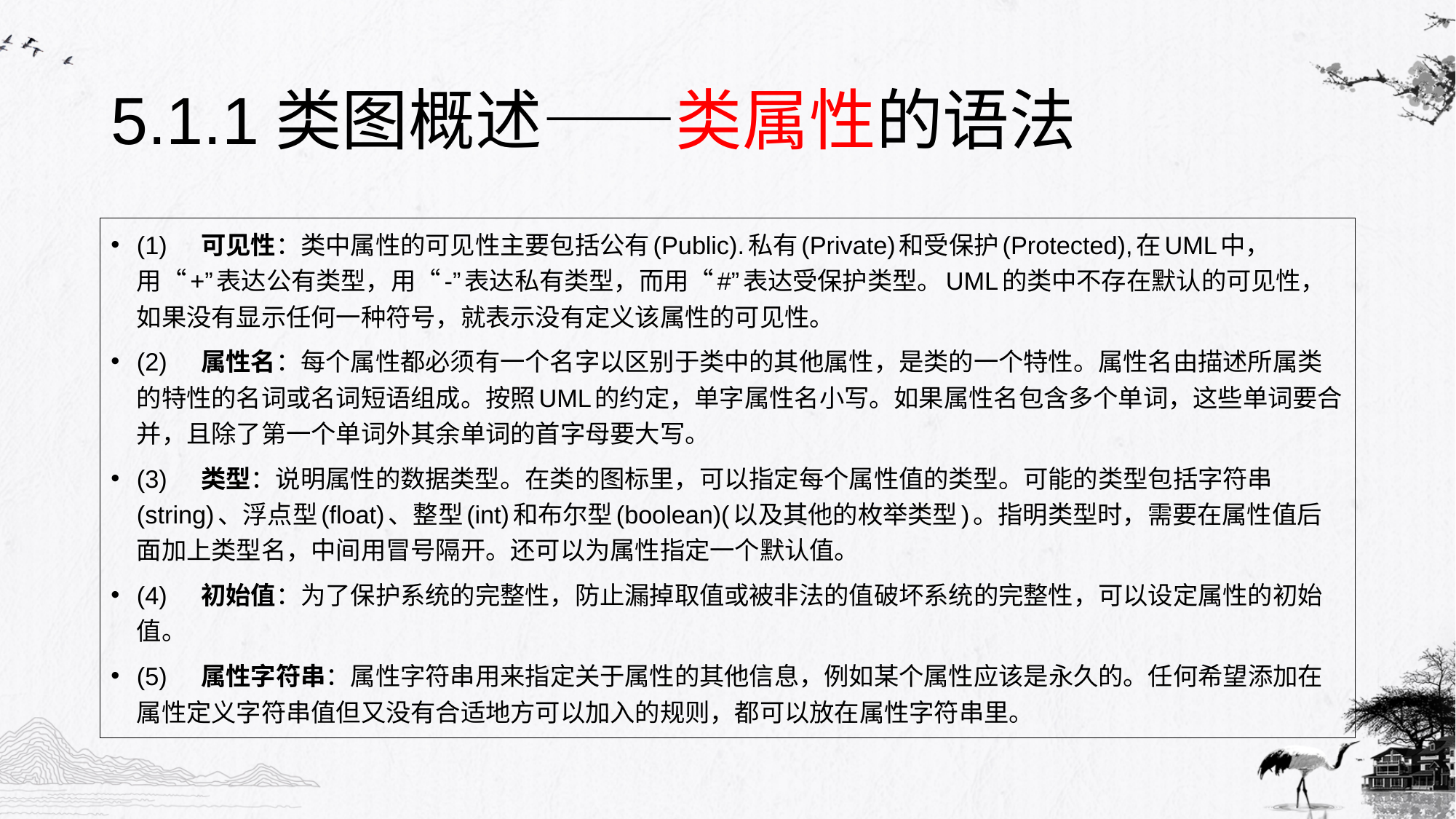

# 5.1.1类图概述——类属性的语法
(1)	可见性：类中属性的可见性主要包括公有(Public).私有(Private)和受保护(Protected),在UML中，用“+”表达公有类型，用“-”表达私有类型，而用“#”表达受保护类型。UML的类中不存在默认的可见性，如果没有显示任何一种符号，就表示没有定义该属性的可见性。
(2)	属性名：每个属性都必须有一个名字以区别于类中的其他属性，是类的一个特性。属性名由描述所属类的特性的名词或名词短语组成。按照UML的约定，单字属性名小写。如果属性名包含多个单词，这些单词要合并，且除了第一个单词外其余单词的首字母要大写。
(3)	类型：说明属性的数据类型。在类的图标里，可以指定每个属性值的类型。可能的类型包括字符串(string)、浮点型(float)、整型(int)和布尔型(boolean)(以及其他的枚举类型)。指明类型时，需要在属性值后面加上类型名，中间用冒号隔开。还可以为属性指定一个默认值。
(4)	初始值：为了保护系统的完整性，防止漏掉取值或被非法的值破坏系统的完整性，可以设定属性的初始值。
(5)	属性字符串：属性字符串用来指定关于属性的其他信息，例如某个属性应该是永久的。任何希望添加在属性定义字符串值但又没有合适地方可以加入的规则，都可以放在属性字符串里。